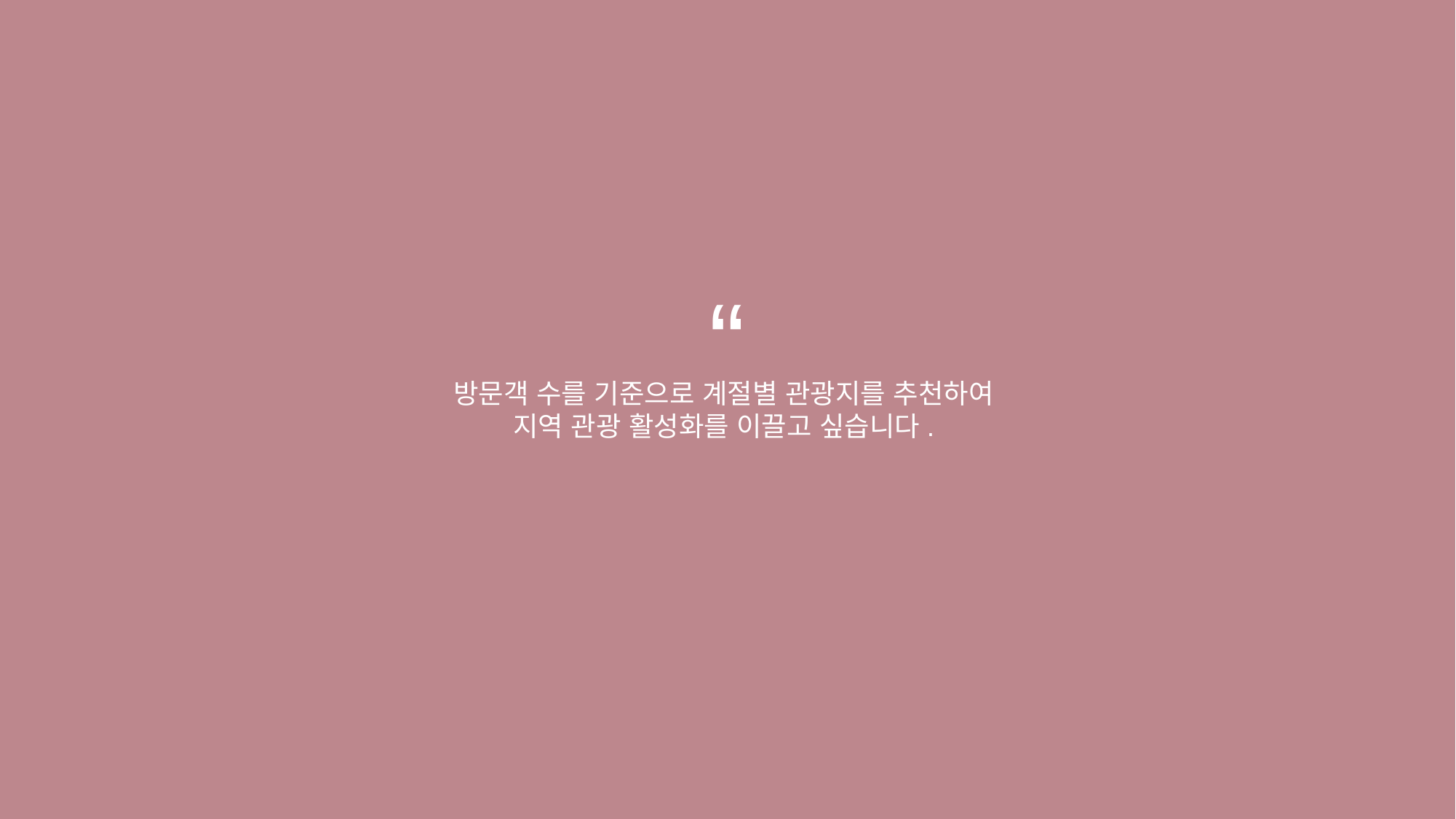

“
방문객 수를 기준으로 계절별 관광지를 추천하여
지역 관광 활성화를 이끌고 싶습니다.